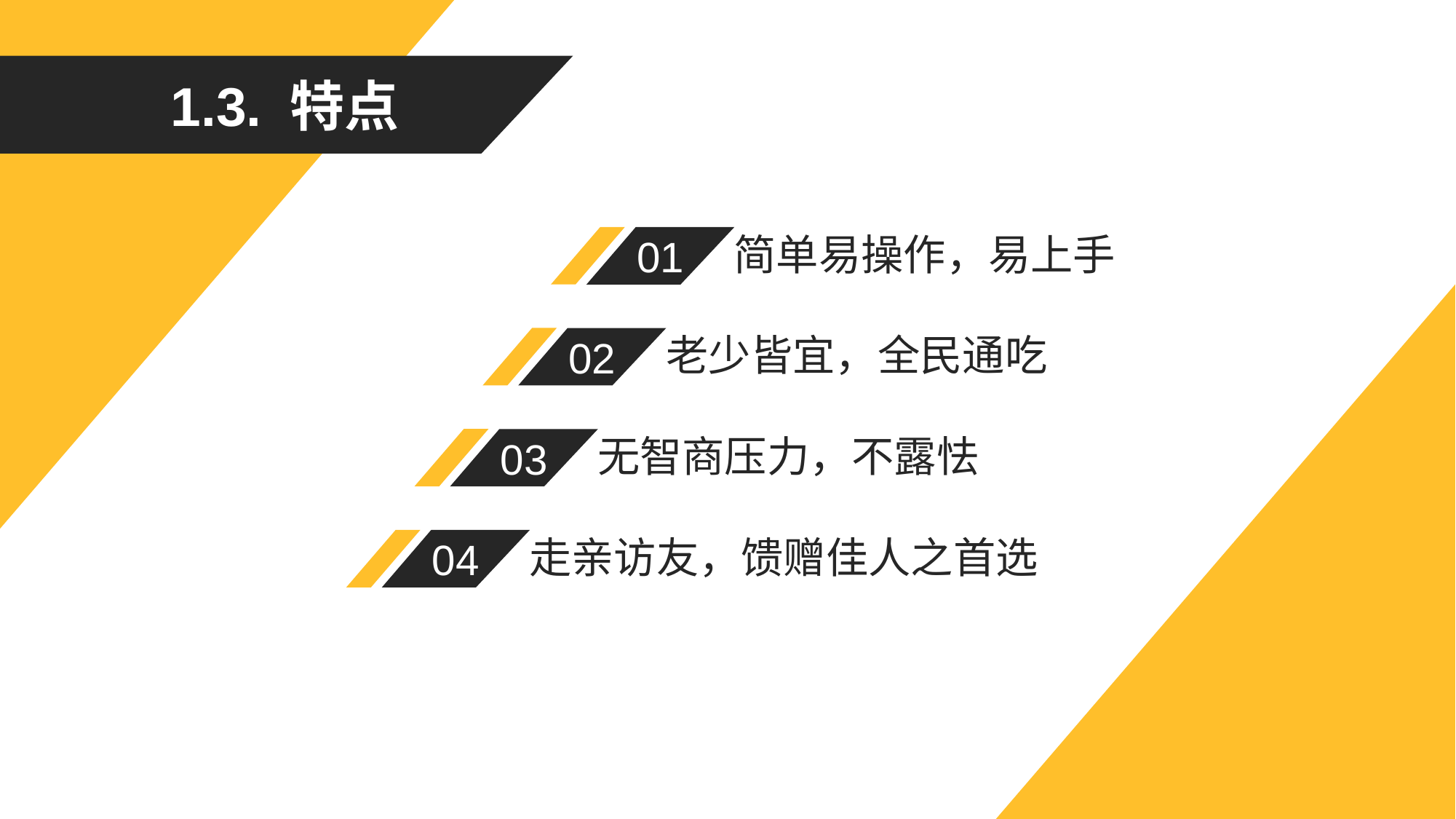

1.3. 特点

01
简单易操作，易上手

02
老少皆宜，全民通吃

03
无智商压力，不露怯

04
走亲访友，馈赠佳人之首选